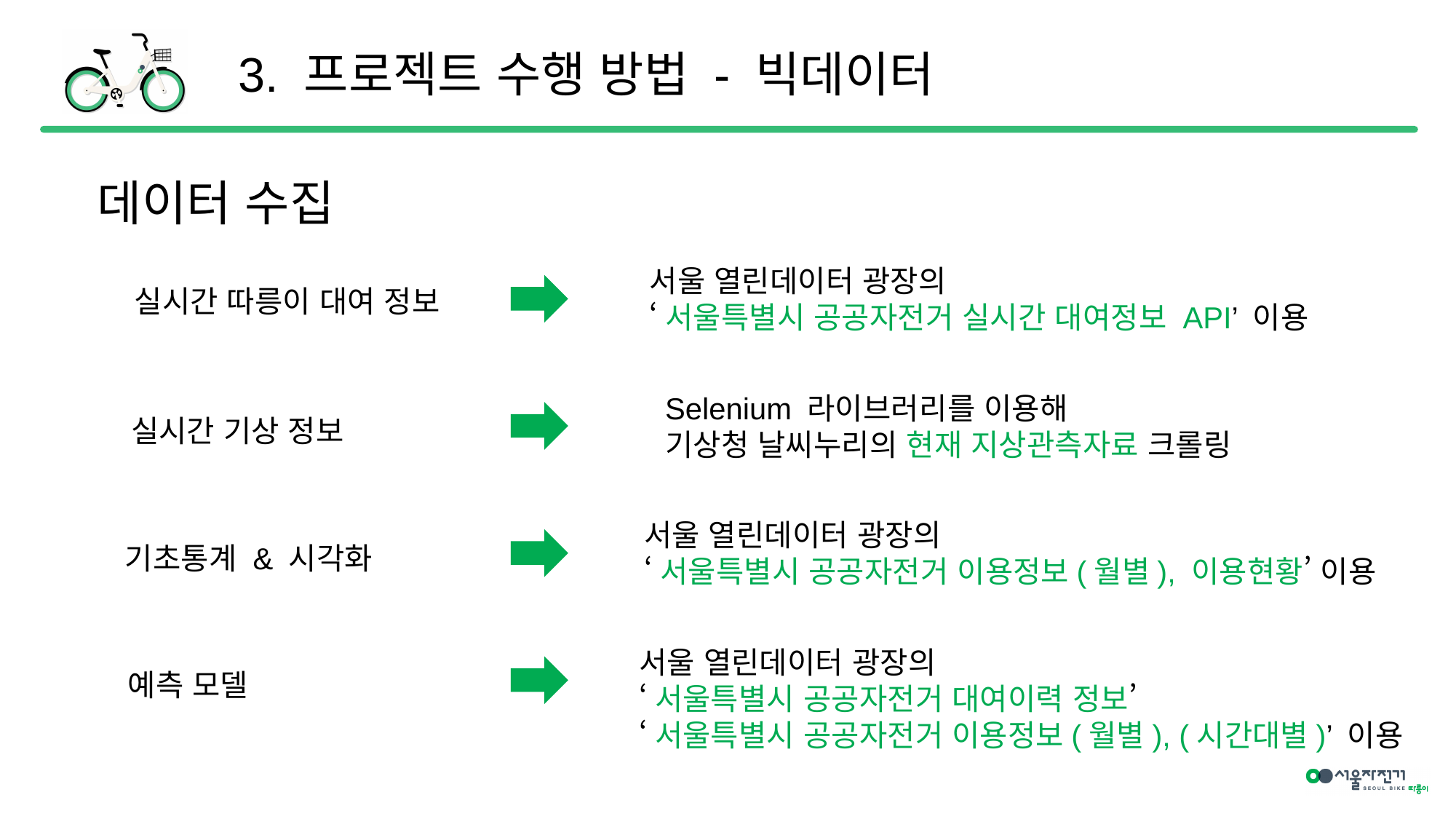

3. 프로젝트 수행 방법 - 빅데이터
데이터 수집
서울 열린데이터 광장의
‘서울특별시 공공자전거 실시간 대여정보 API’ 이용
실시간 따릉이 대여 정보

Selenium 라이브러리를 이용해
기상청 날씨누리의 현재 지상관측자료 크롤링

실시간 기상 정보
서울 열린데이터 광장의
‘서울특별시 공공자전거 이용정보(월별), 이용현황’ 이용

기초통계 & 시각화
서울 열린데이터 광장의
‘서울특별시 공공자전거 대여이력 정보’
‘서울특별시 공공자전거 이용정보(월별), (시간대별)’ 이용

예측 모델